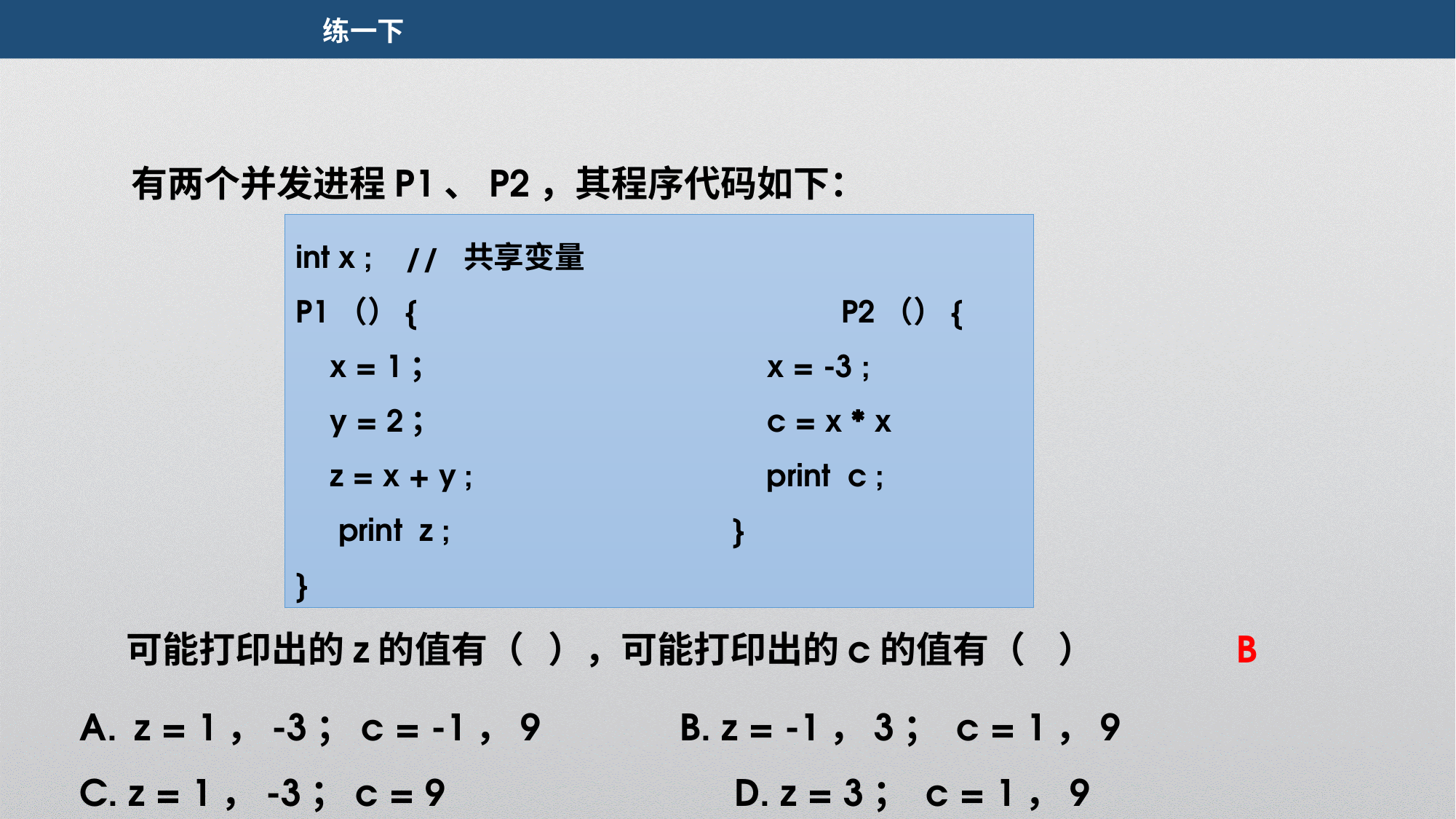

练一下
有两个并发进程P1、P2，其程序代码如下：

int x ;	//  共享变量
P1（）{				P2（）{
    x = 1；			    x = -3 ;
    y = 2；			    c = x * x
    z = x + y ;			    print  c ;
     print  z ;			}
}
可能打印出的z的值有（   ），可能打印出的c的值有（    ）
B
z = 1，-3；c = -1，9		B. z = -1，3； c = 1，9
C. z = 1，-3；c = 9			D. z = 3； c = 1，9